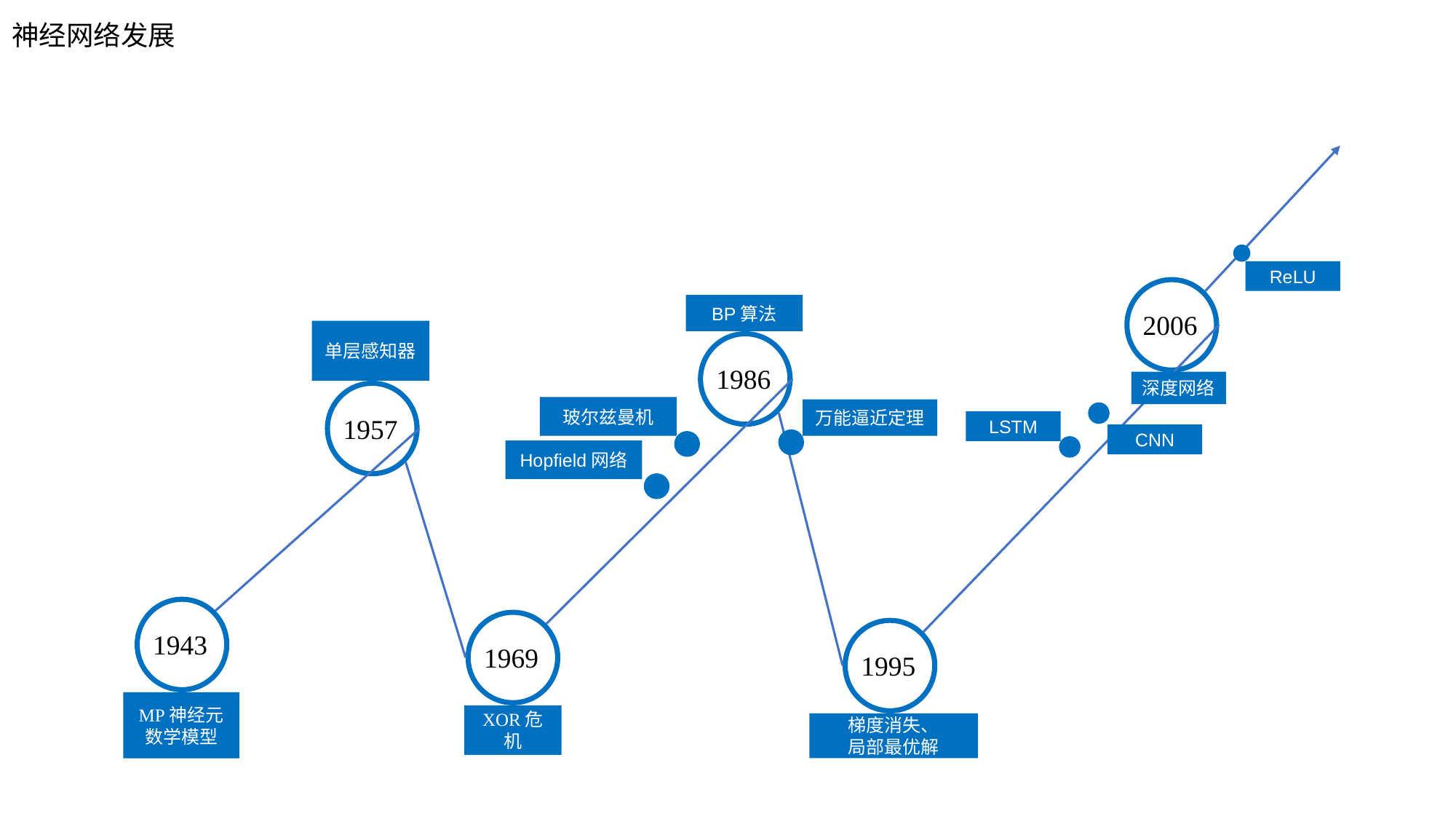

神经网络发展

ReLU

2006
BP算法
单层感知器

1986
深度网络

1957
玻尔兹曼机

万能逼近定理

CNN
LSTM

Hopfield网络

1943

1969

1995
MP神经元数学模型
XOR危机
梯度消失、
局部最优解